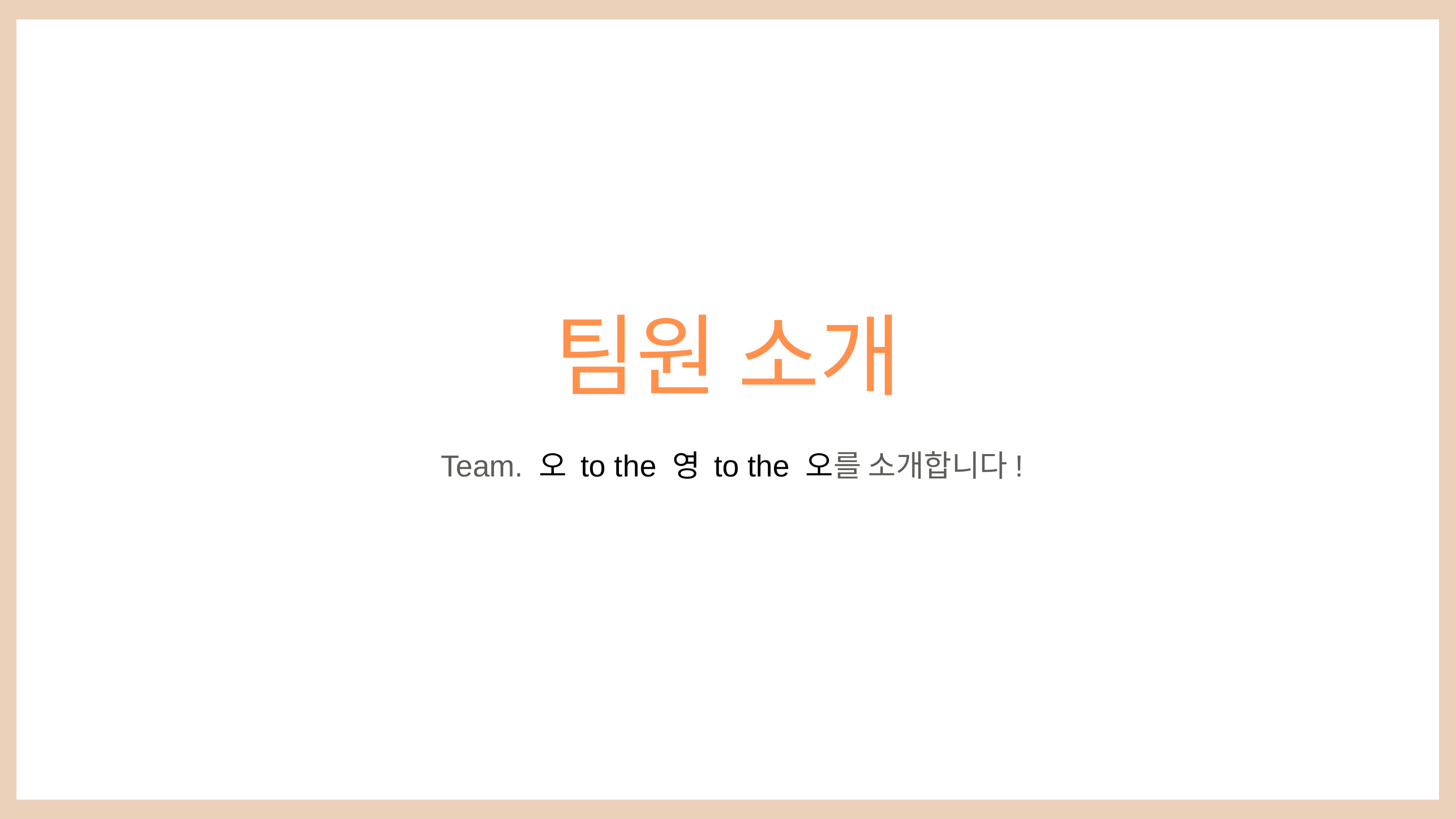

팀원 소개
Team. 오 to the 영 to the 오를 소개합니다!